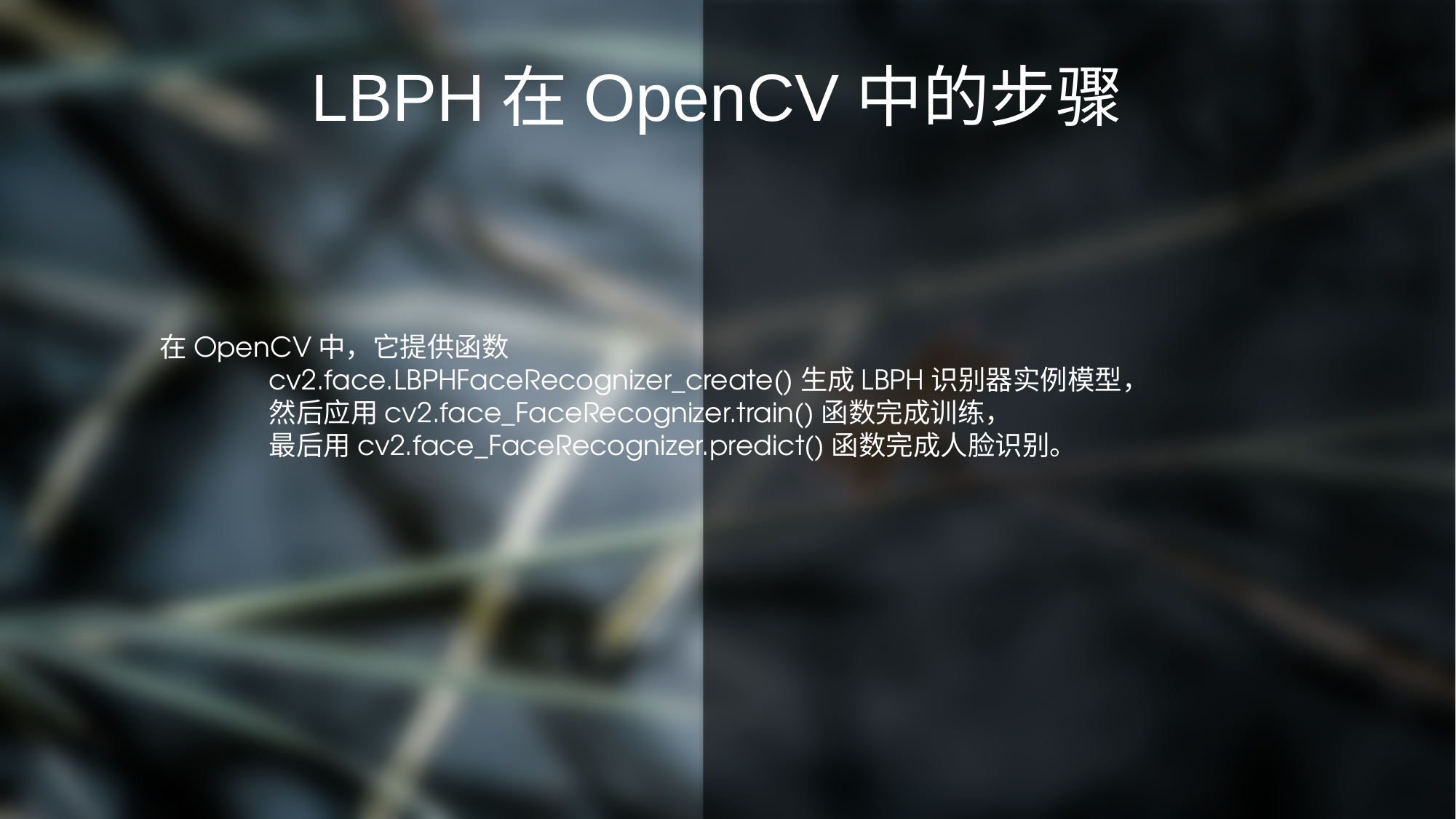

LBPH在OpenCV中的步骤
在OpenCV中，它提供函数
	cv2.face.LBPHFaceRecognizer_create()生成LBPH识别器实例模型，
	然后应用cv2.face_FaceRecognizer.train()函数完成训练，
	最后用cv2.face_FaceRecognizer.predict()函数完成人脸识别。